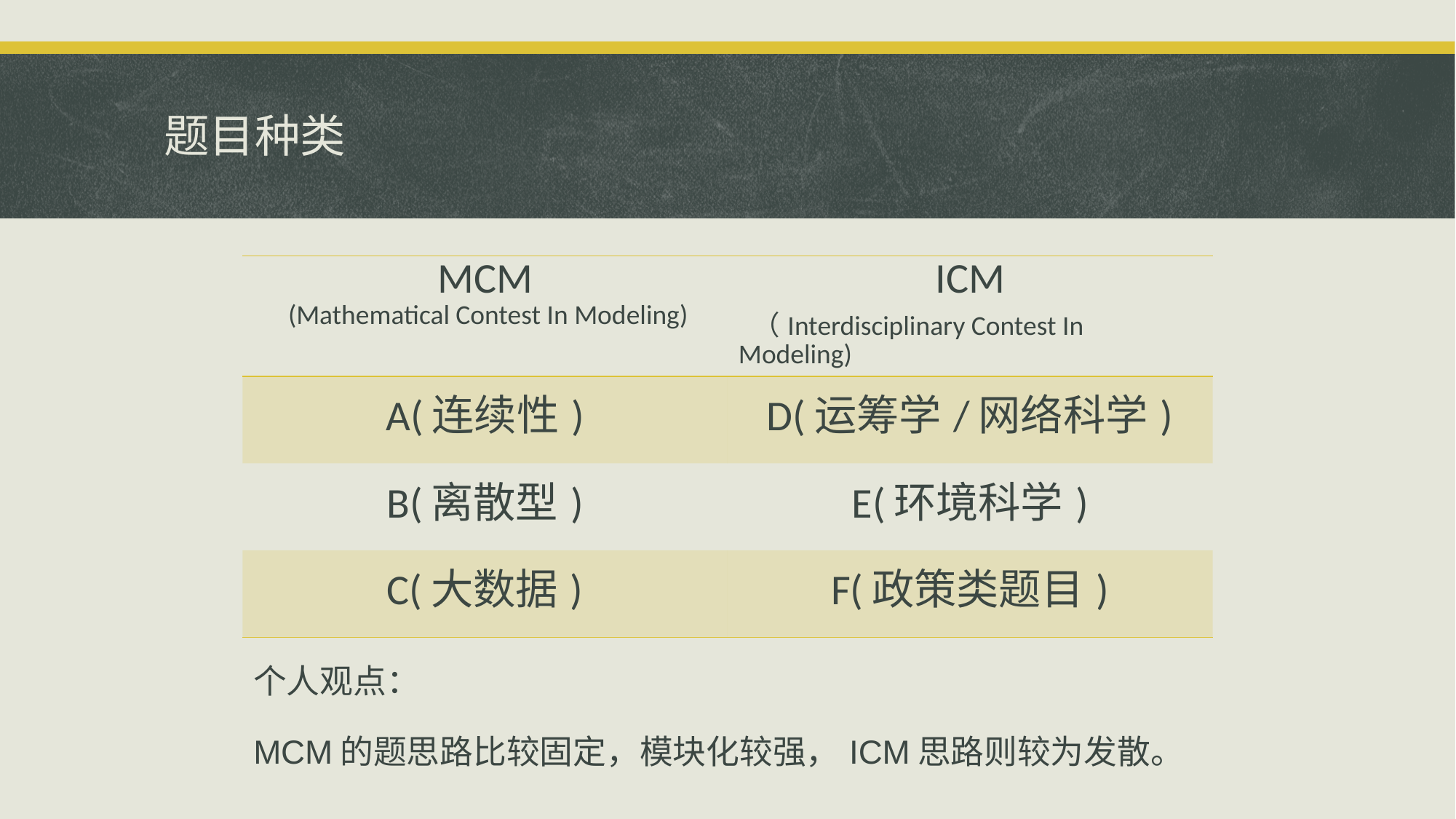

# 题目种类
| MCM (Mathematical Contest In Modeling) | ICM （Interdisciplinary Contest In Modeling) |
| --- | --- |
| A(连续性) | D(运筹学/网络科学) |
| B(离散型) | E(环境科学) |
| C(大数据) | F(政策类题目) |
个人观点：
MCM的题思路比较固定，模块化较强，ICM思路则较为发散。